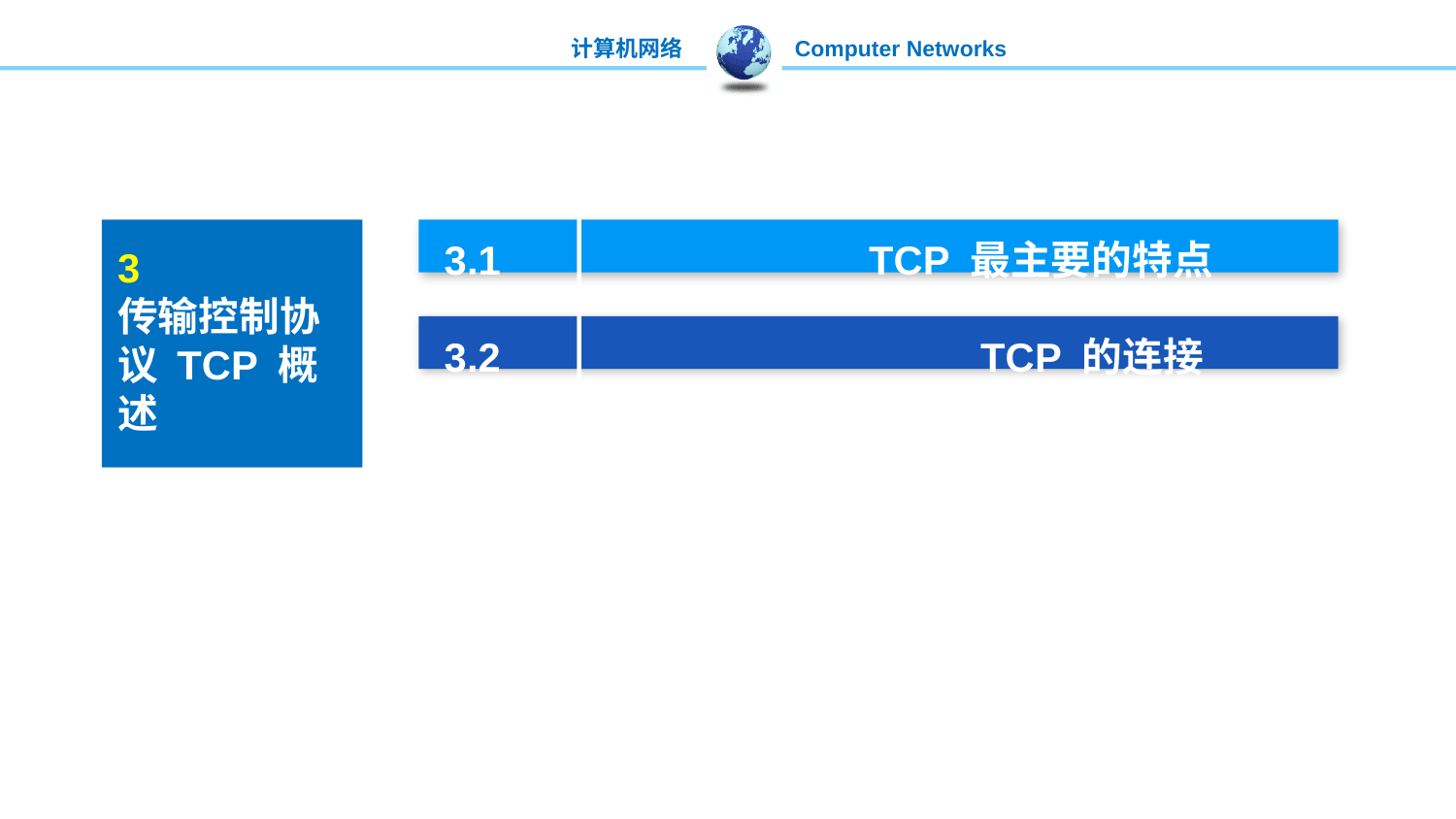

3.1                                 TCP 最主要的特点
3.2                                           TCP 的连接

3
传输控制协议 TCP 概述